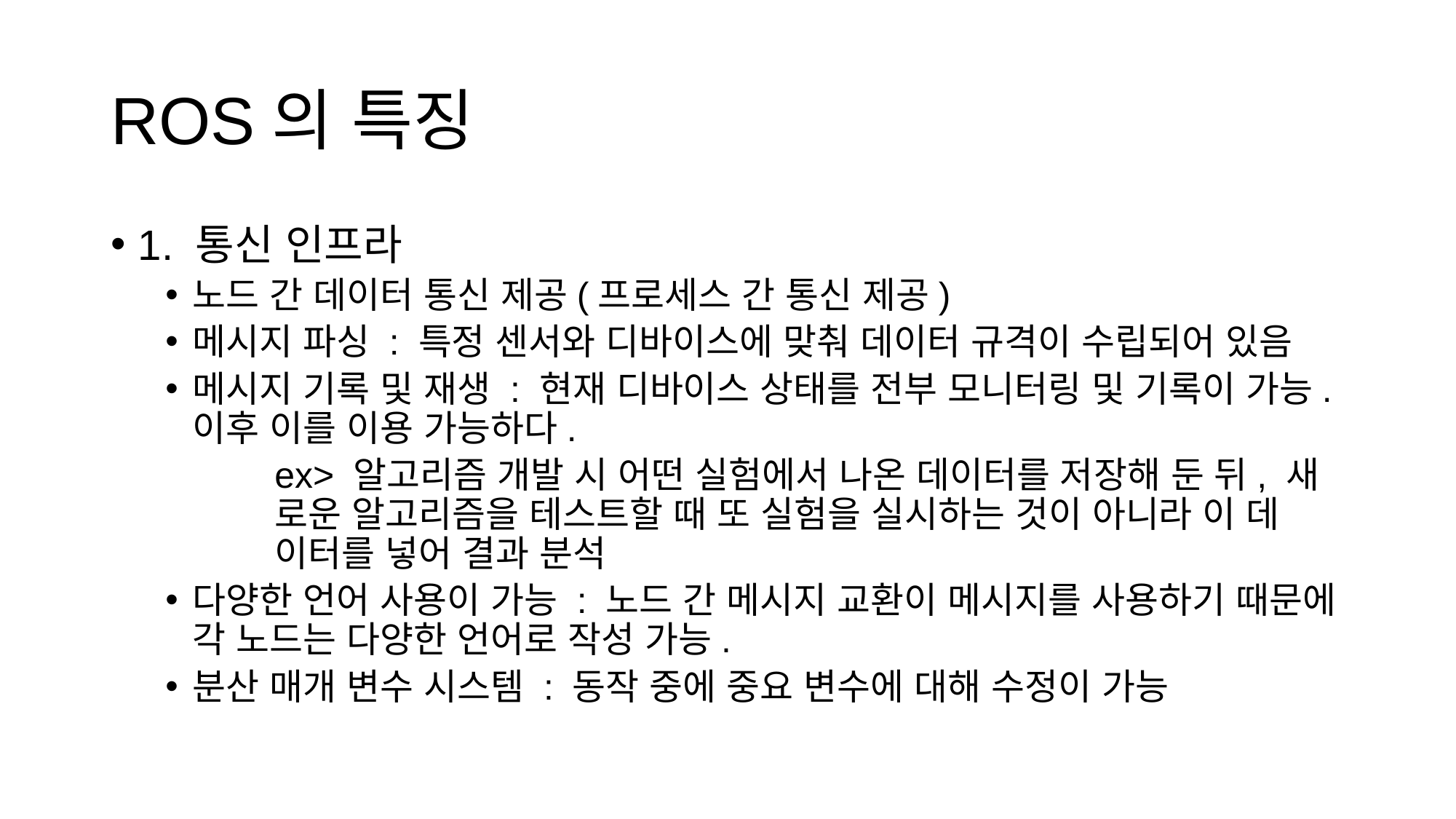

# ROS의 특징
1. 통신 인프라
노드 간 데이터 통신 제공(프로세스 간 통신 제공)
메시지 파싱 : 특정 센서와 디바이스에 맞춰 데이터 규격이 수립되어 있음
메시지 기록 및 재생 : 현재 디바이스 상태를 전부 모니터링 및 기록이 가능. 이후 이를 이용 가능하다.
	ex> 알고리즘 개발 시 어떤 실험에서 나온 데이터를 저장해 둔 뒤, 새	로운 알고리즘을 테스트할 때 또 실험을 실시하는 것이 아니라 이 데	이터를 넣어 결과 분석
다양한 언어 사용이 가능 : 노드 간 메시지 교환이 메시지를 사용하기 때문에 각 노드는 다양한 언어로 작성 가능.
분산 매개 변수 시스템 : 동작 중에 중요 변수에 대해 수정이 가능